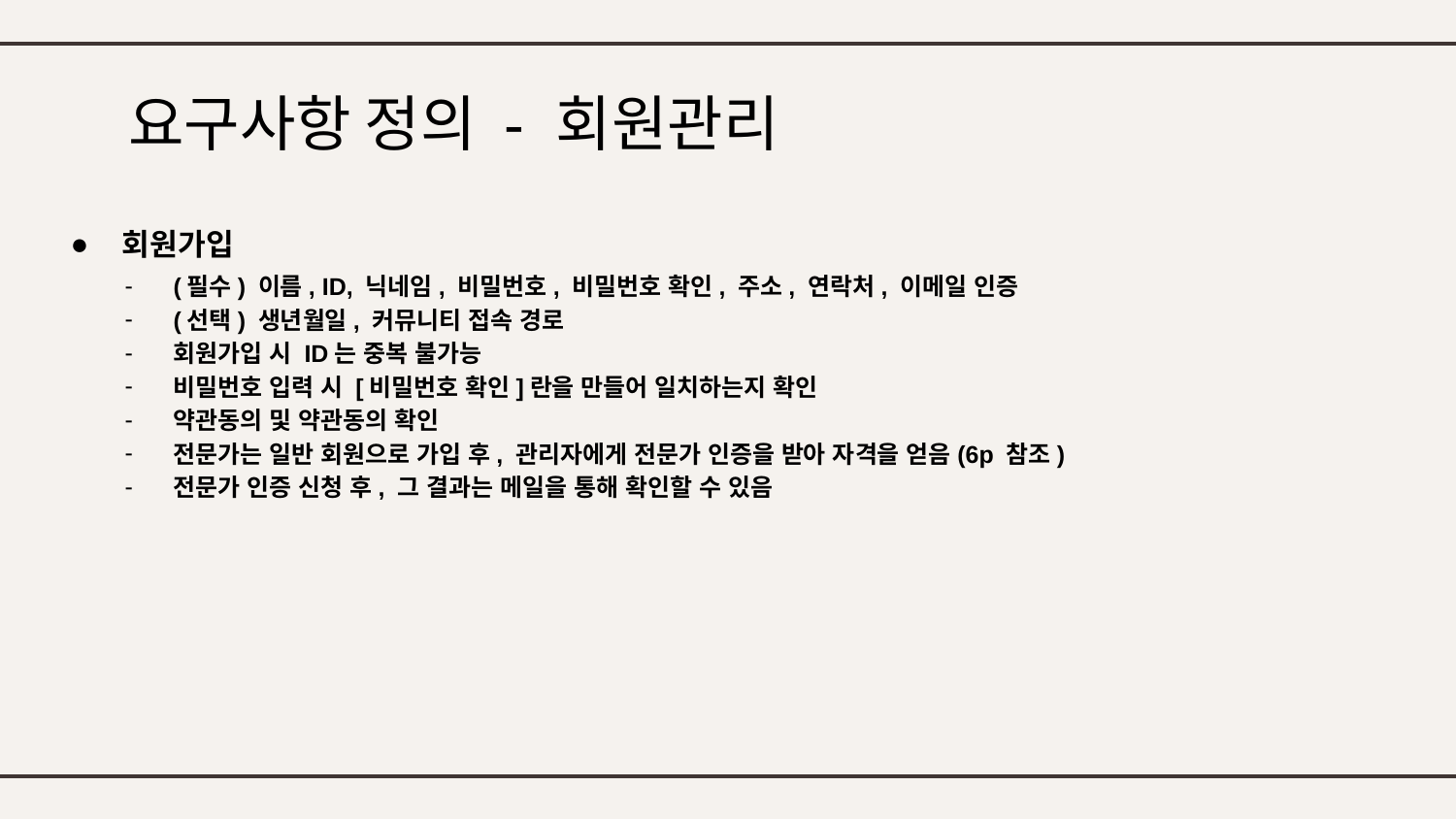

# 요구사항 정의 - 회원관리
회원가입
(필수) 이름, ID, 닉네임, 비밀번호, 비밀번호 확인, 주소, 연락처, 이메일 인증
(선택) 생년월일, 커뮤니티 접속 경로
회원가입 시 ID는 중복 불가능
비밀번호 입력 시 [비밀번호 확인]란을 만들어 일치하는지 확인
약관동의 및 약관동의 확인
전문가는 일반 회원으로 가입 후, 관리자에게 전문가 인증을 받아 자격을 얻음(6p 참조)
전문가 인증 신청 후, 그 결과는 메일을 통해 확인할 수 있음